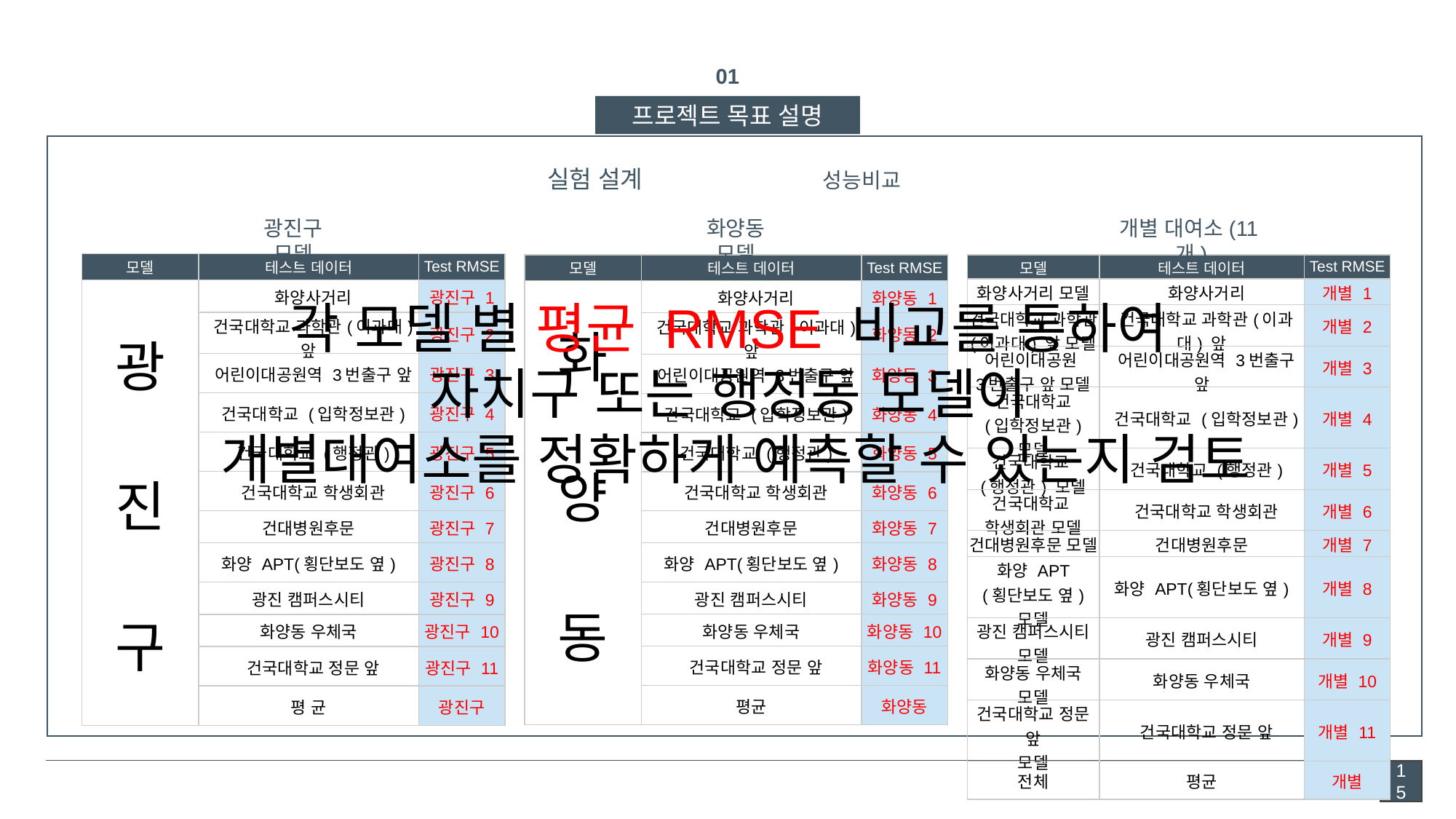

01
프로젝트 목표 설명

실험 설계
성능비교
광진구 모델
화양동 모델
개별 대여소(11개)
| 모델 | 테스트 데이터 | Test RMSE |
| --- | --- | --- |
| 광 진 구 | 화양사거리 | 광진구 1 |
| 광진구 모델 | 건국대학교 과학관(이과대) 앞 | 광진구 2 |
| 광진구 모델 | 어린이대공원역 3번출구 앞 | 광진구 3 |
| 광진구 모델 | 건국대학교 (입학정보관) | 광진구 4 |
| 광진구 모델 | 건국대학교 (행정관) | 광진구 5 |
| 광진구 모델 | 건국대학교 학생회관 | 광진구 6 |
| 광진구 모델 | 건대병원후문 | 광진구 7 |
| 광진구 모델 | 화양 APT(횡단보도 옆) | 광진구 8 |
| 광진구 모델 | 광진 캠퍼스시티 | 광진구 9 |
| 광진구 모델 | 화양동 우체국 | 광진구 10 |
| 광진구 모델 | 건국대학교 정문 앞 | 광진구 11 |
|  | 평 균 | 광진구 |
| 모델 | 테스트 데이터 | Test RMSE |
| --- | --- | --- |
| 화양사거리 모델 | 화양사거리 | 개별 1 |
| 건국대학교 과학관 (이과대) 앞 모델 | 건국대학교 과학관(이과대) 앞 | 개별 2 |
| 어린이대공원 3번출구 앞 모델 | 어린이대공원역 3번출구 앞 | 개별 3 |
| 건국대학교 (입학정보관) 모델 | 건국대학교 (입학정보관) | 개별 4 |
| 건국대학교 (행정관) 모델 | 건국대학교 (행정관) | 개별 5 |
| 건국대학교 학생회관 모델 | 건국대학교 학생회관 | 개별 6 |
| 건대병원후문 모델 | 건대병원후문 | 개별 7 |
| 화양 APT (횡단보도 옆) 모델 | 화양 APT(횡단보도 옆) | 개별 8 |
| 광진 캠퍼스시티 모델 | 광진 캠퍼스시티 | 개별 9 |
| 화양동 우체국 모델 | 화양동 우체국 | 개별 10 |
| 건국대학교 정문 앞 모델 | 건국대학교 정문 앞 | 개별 11 |
| 전체 | 평균 | 개별 |
| 모델 | 테스트 데이터 | Test RMSE |
| --- | --- | --- |
| 화 양 동 | 화양사거리 | 화양동 1 |
| 화양동 모델 | 건국대학교 과학관(이과대) 앞 | 화양동 2 |
| 화양동 모델 | 어린이대공원역 3번출구 앞 | 화양동 3 |
| 화양동 모델 | 건국대학교 (입학정보관) | 화양동 4 |
| 화양동 모델 | 건국대학교 (행정관) | 화양동 5 |
| 화양동 모델 | 건국대학교 학생회관 | 화양동 6 |
| 화양동 모델 | 건대병원후문 | 화양동 7 |
| 화양동 모델 | 화양 APT(횡단보도 옆) | 화양동 8 |
| 화양동 모델 | 광진 캠퍼스시티 | 화양동 9 |
| 화양동 모델 | 화양동 우체국 | 화양동 10 |
| 화양동 모델 | 건국대학교 정문 앞 | 화양동 11 |
|  | 평균 | 화양동 |
각 모델 별 평균 RMSE 비교를 통하여
자치구 또는 행정동 모델이
개별대여소를 정확하게 예측할 수 있는지 검토
15